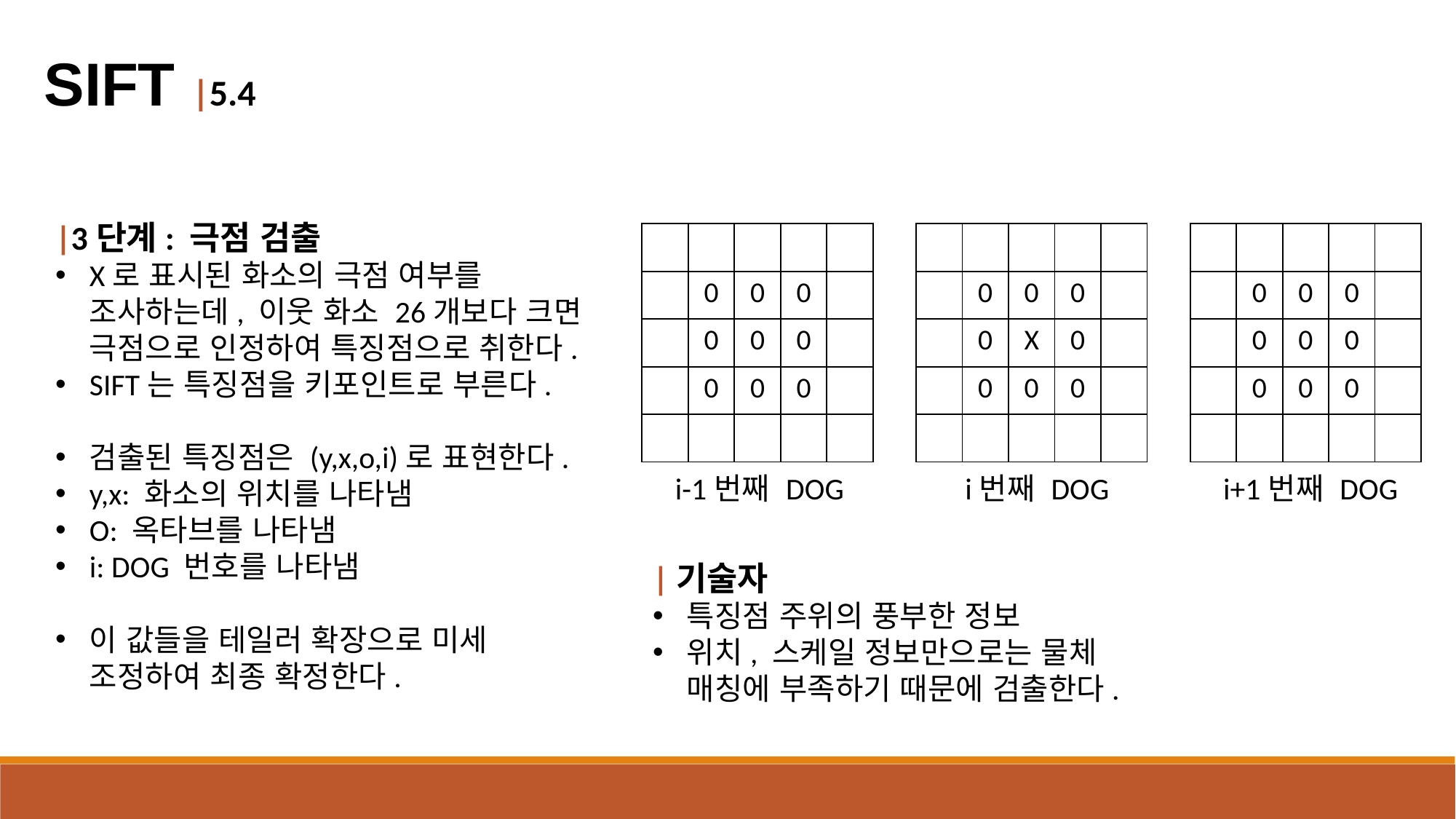

SIFT |5.4
|3단계: 극점 검출
X로 표시된 화소의 극점 여부를 조사하는데, 이웃 화소 26개보다 크면 극점으로 인정하여 특징점으로 취한다.
SIFT는 특징점을 키포인트로 부른다.

검출된 특징점은 (y,x,o,i)로 표현한다.
y,x: 화소의 위치를 나타냄
O: 옥타브를 나타냄
i: DOG 번호를 나타냄

이 값들을 테일러 확장으로 미세 조정하여 최종 확정한다.
|  |  |  |  |  |
| --- | --- | --- | --- | --- |
|  | 0 | 0 | 0 |  |
|  | 0 | 0 | 0 |  |
|  | 0 | 0 | 0 |  |
|  |  |  |  |  |
|  |  |  |  |  |
| --- | --- | --- | --- | --- |
|  | 0 | 0 | 0 |  |
|  | 0 | X | 0 |  |
|  | 0 | 0 | 0 |  |
|  |  |  |  |  |
|  |  |  |  |  |
| --- | --- | --- | --- | --- |
|  | 0 | 0 | 0 |  |
|  | 0 | 0 | 0 |  |
|  | 0 | 0 | 0 |  |
|  |  |  |  |  |
i-1번째 DOG
i번째 DOG
i+1번째 DOG
|기술자
특징점 주위의 풍부한 정보
위치, 스케일 정보만으로는 물체 매칭에 부족하기 때문에 검출한다.